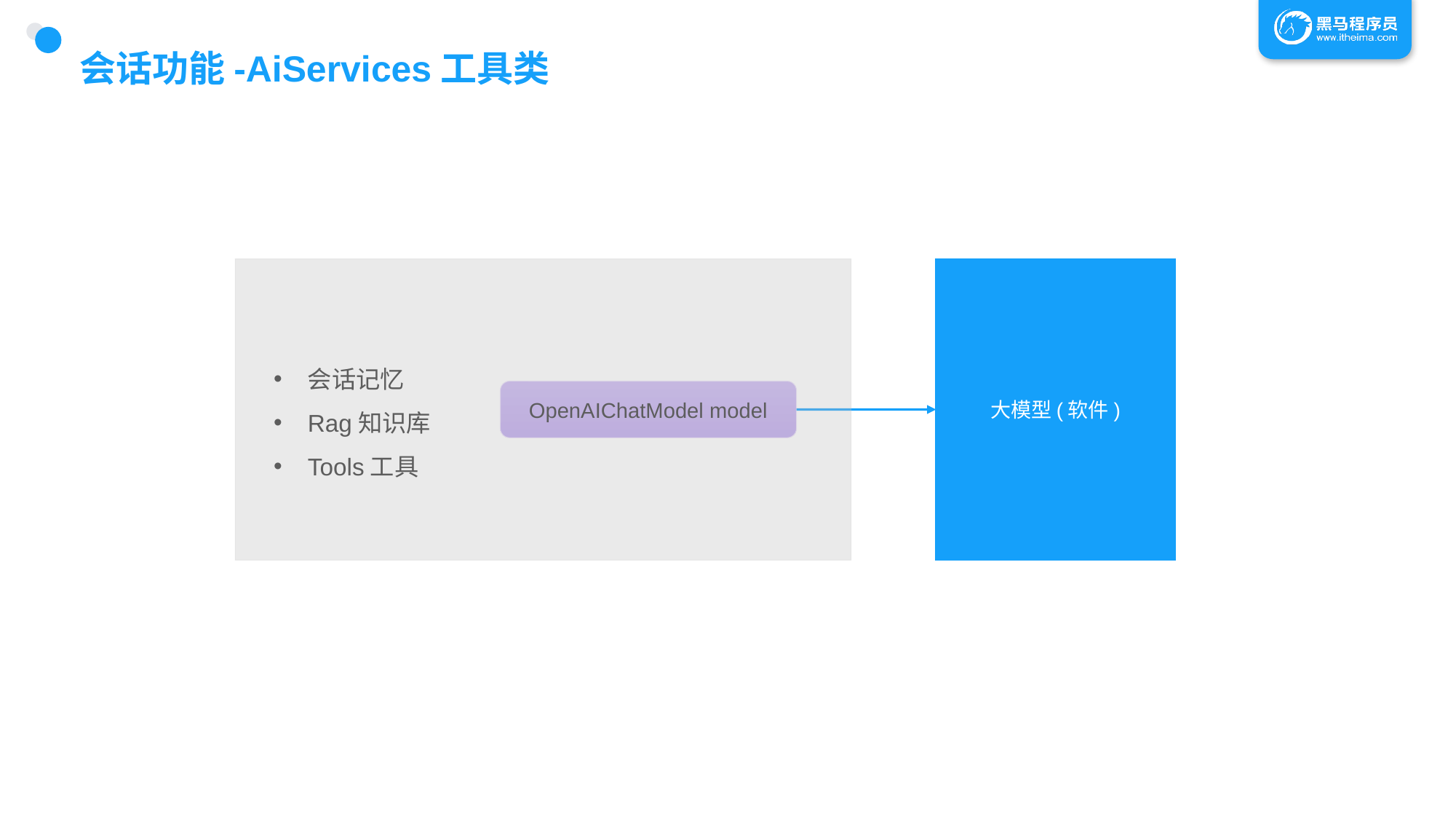

# 会话功能-AiServices工具类

大模型(软件)
会话记忆
Rag知识库
Tools工具
OpenAIChatModel model